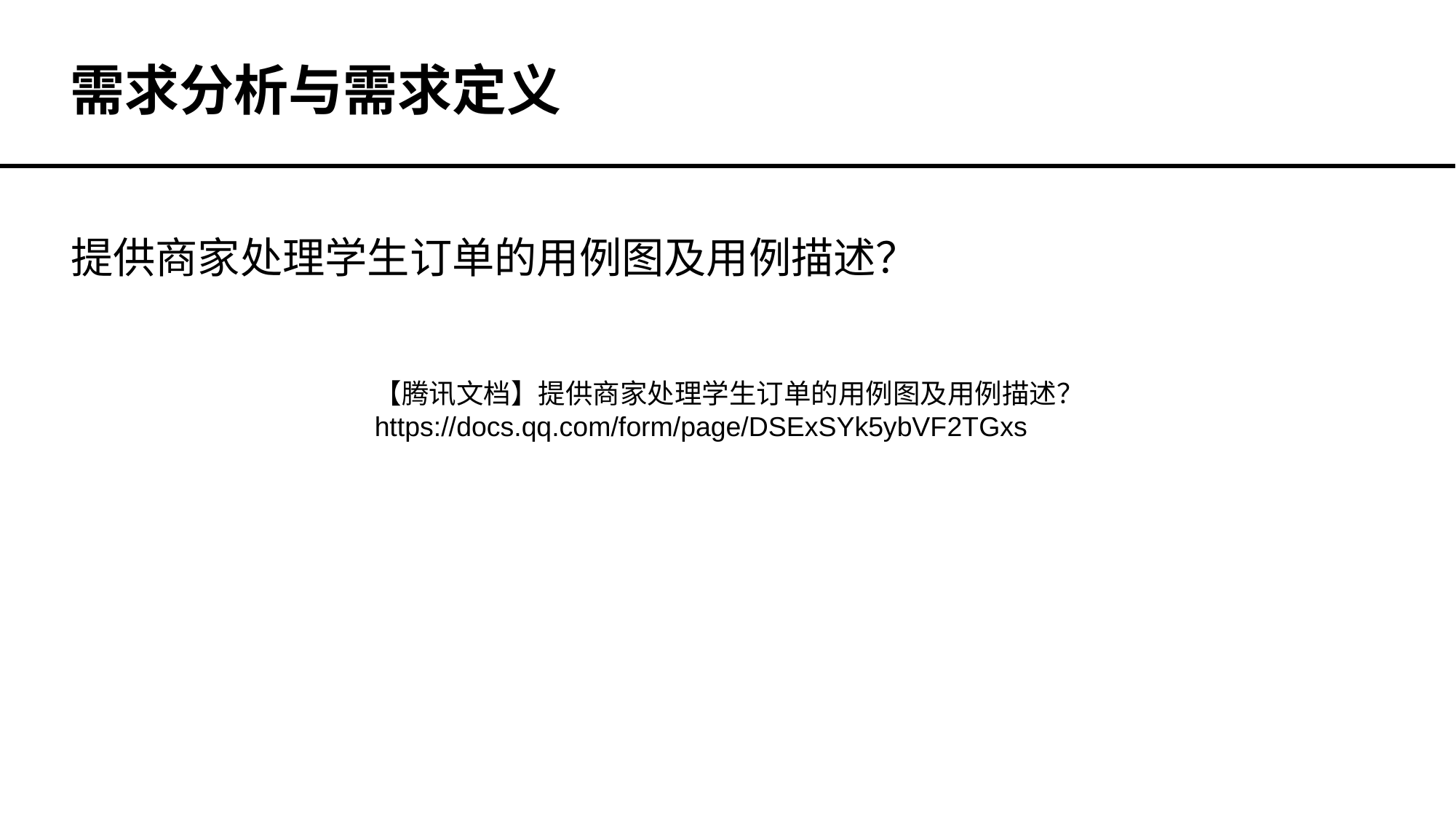

需求分析与需求定义
提供商家处理学生订单的用例图及用例描述？
【腾讯文档】提供商家处理学生订单的用例图及用例描述？
https://docs.qq.com/form/page/DSExSYk5ybVF2TGxs